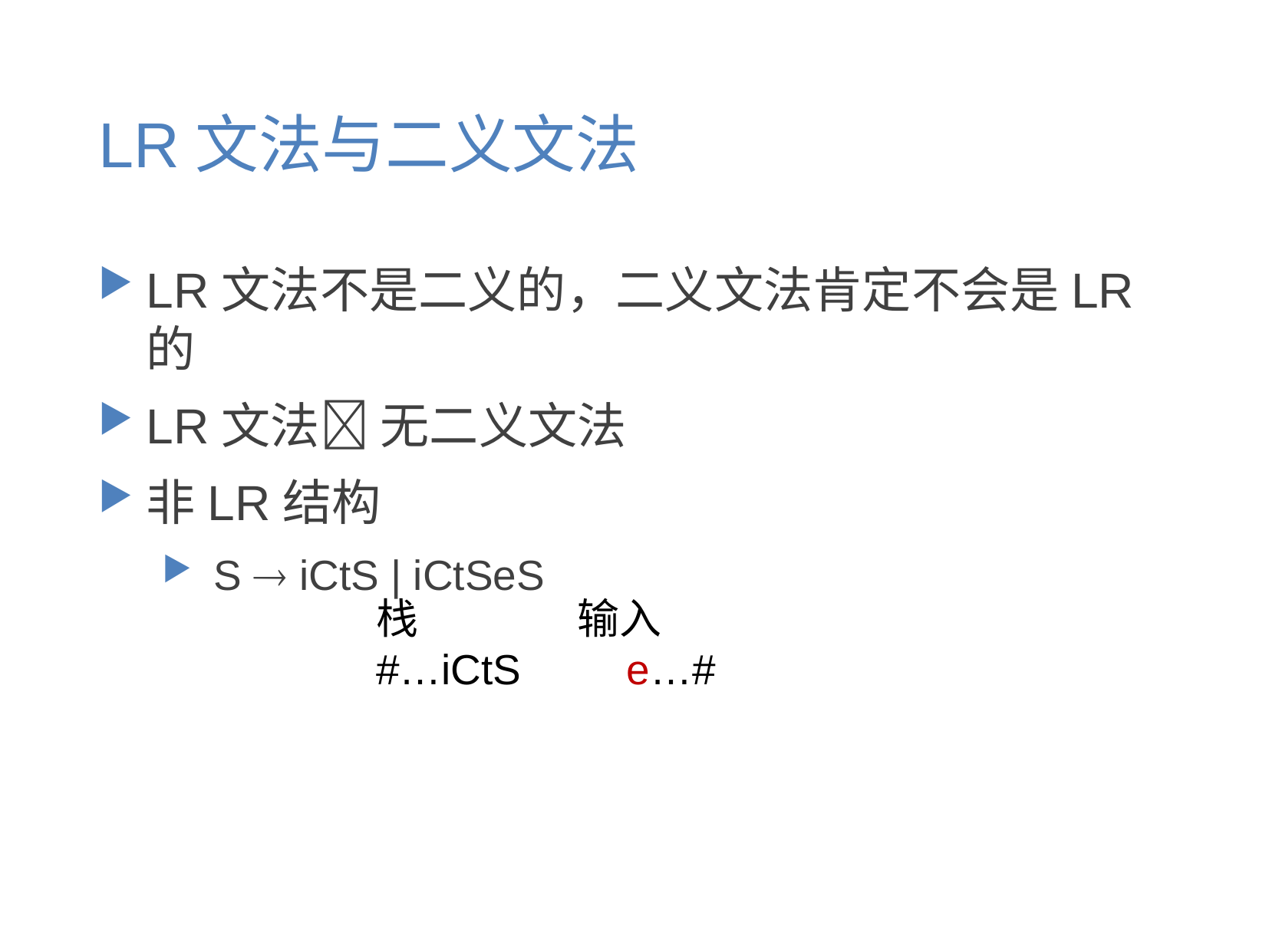

# LR文法与二义文法
LR文法不是二义的，二义文法肯定不会是LR的
LR文法⊂ 无二义文法
非LR结构
 S → iCtS | iCtSeS
栈                 输入
#…iCtS         e…#